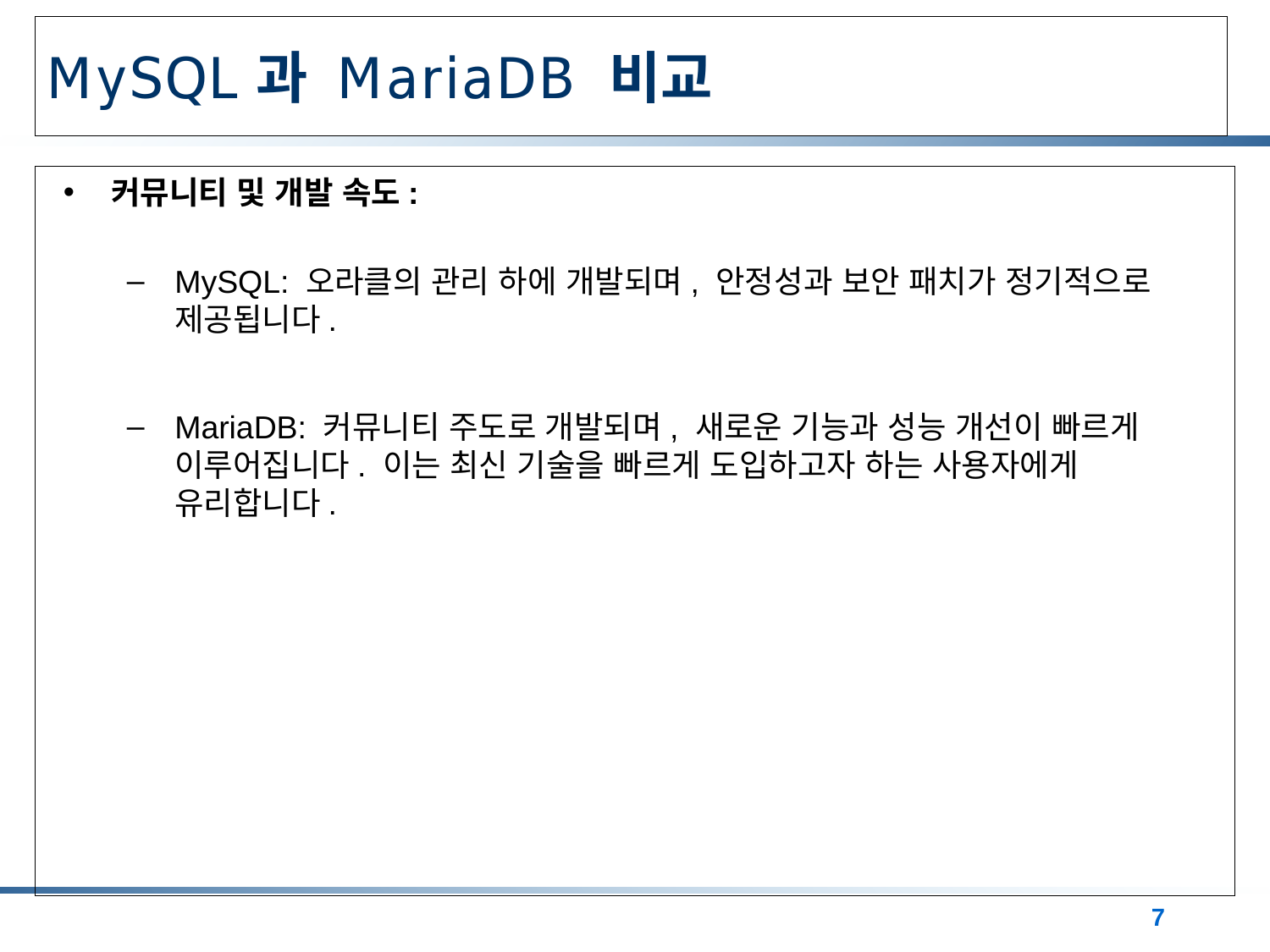

# MySQL과 MariaDB 비교
커뮤니티 및 개발 속도:

MySQL: 오라클의 관리 하에 개발되며, 안정성과 보안 패치가 정기적으로 제공됩니다.

MariaDB: 커뮤니티 주도로 개발되며, 새로운 기능과 성능 개선이 빠르게 이루어집니다. 이는 최신 기술을 빠르게 도입하고자 하는 사용자에게 유리합니다.